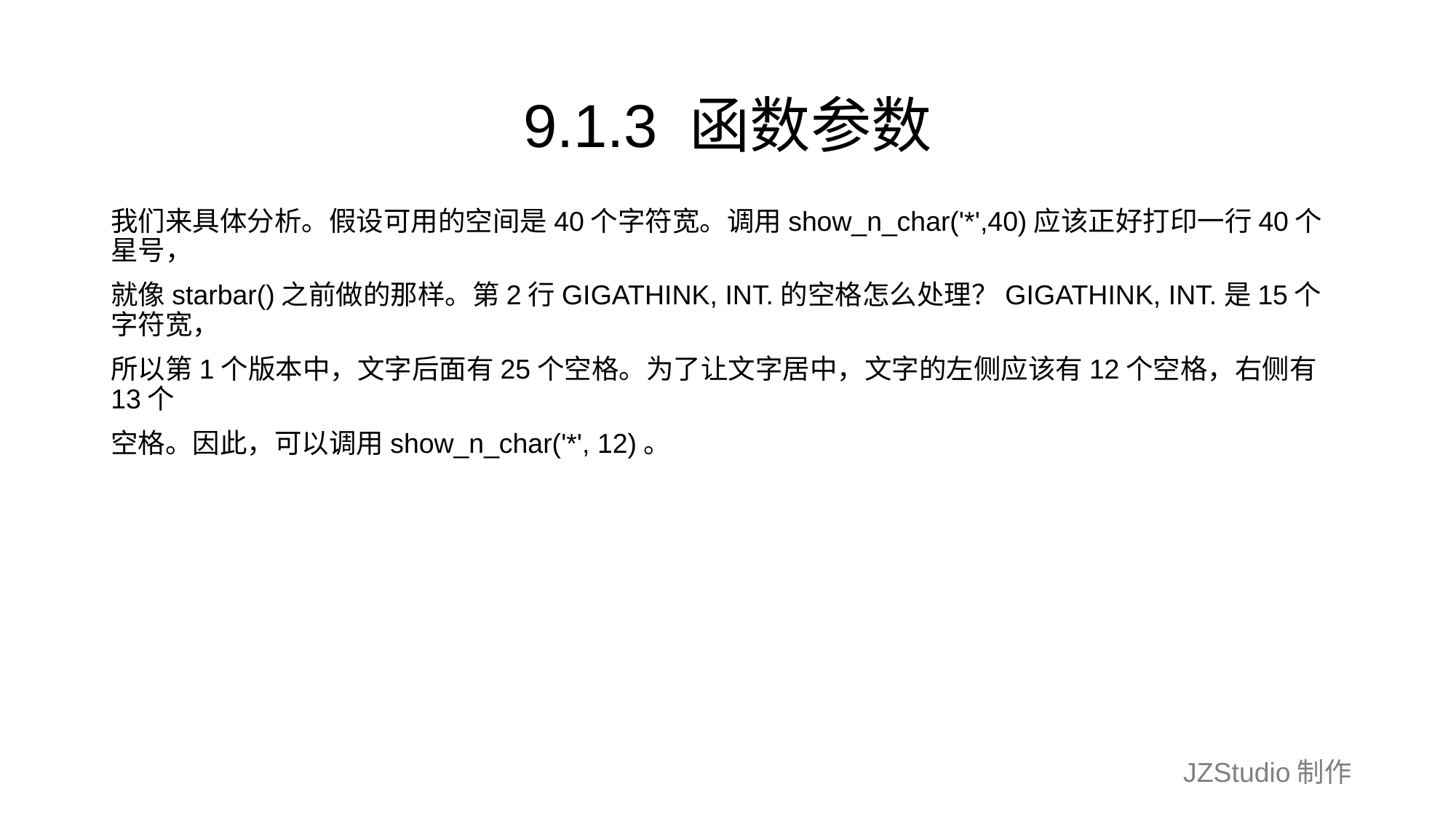

# 9.1.3 函数参数
我们来具体分析。假设可用的空间是40个字符宽。调用show_n_char('*',40)应该正好打印一行40个星号，
就像starbar()之前做的那样。第2行GIGATHINK, INT.的空格怎么处理？GIGATHINK, INT.是15个字符宽，
所以第1个版本中，文字后面有25个空格。为了让文字居中，文字的左侧应该有12个空格，右侧有13个
空格。因此，可以调用show_n_char('*', 12)。